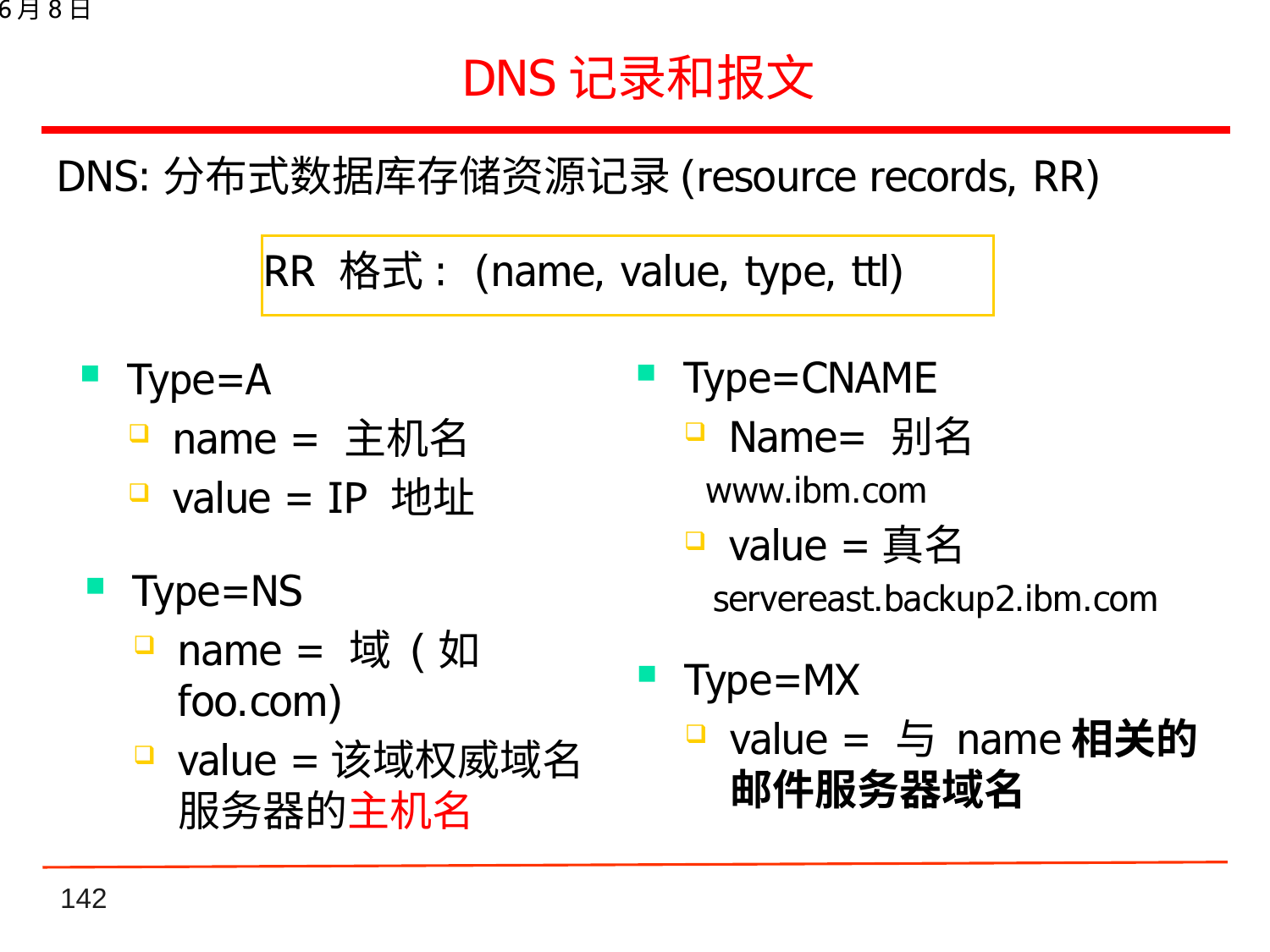

# DNS记录和报文
DNS:分布式数据库存储资源记录(resource records, RR)

RR 格式:  (name, value, type, ttl)
Type=CNAME
Name= 别名
  www.ibm.com
value =真名
       servereast.backup2.ibm.com
Type=A
name = 主机名
value = IP 地址
Type=NS
name = 域 (如foo.com)
value =该域权威域名服务器的主机名
Type=MX
value = 与 name相关的邮件服务器域名
2021年6月8日